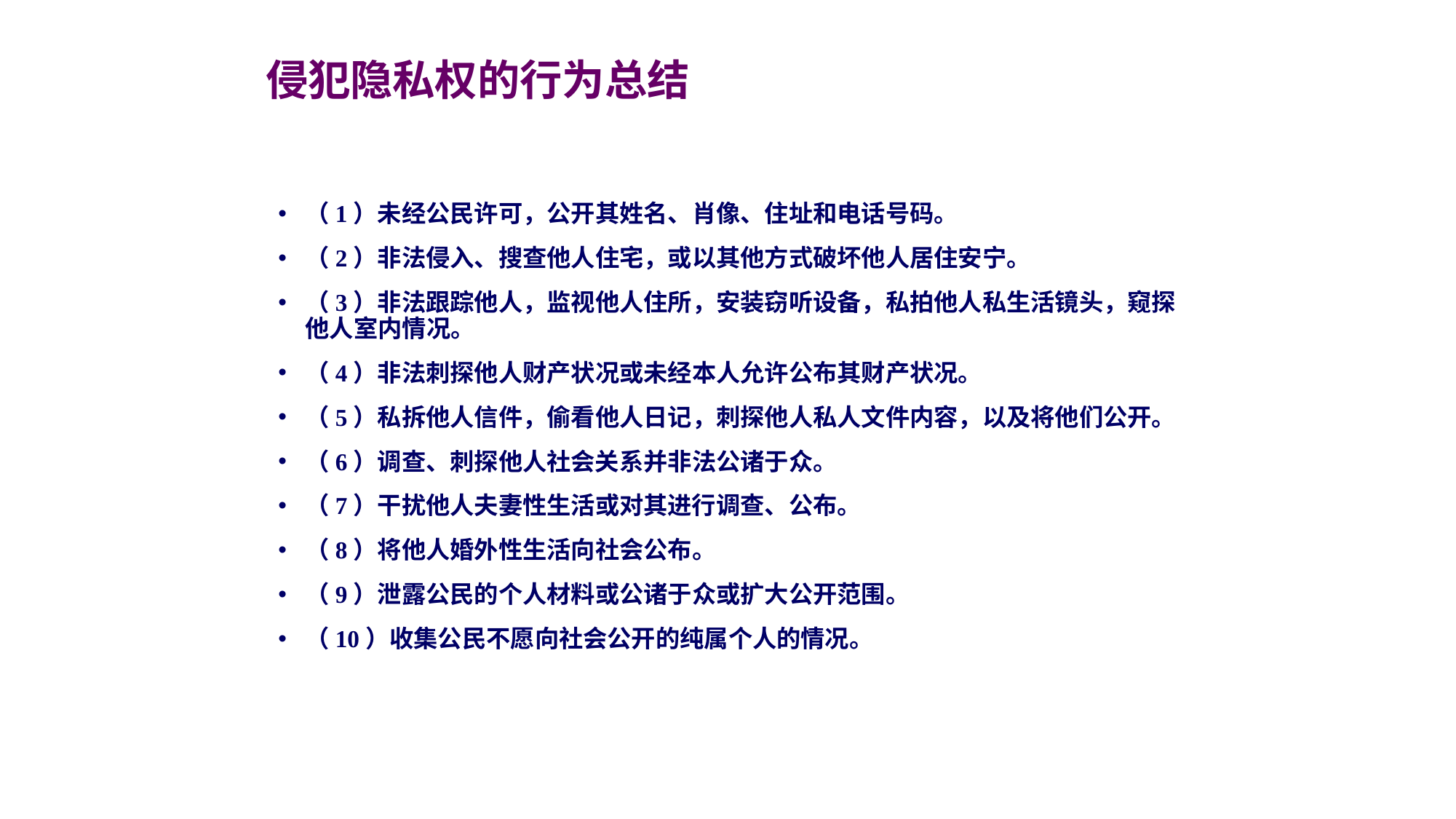

# 侵犯隐私权的行为总结
（1）未经公民许可，公开其姓名、肖像、住址和电话号码。
（2）非法侵入、搜查他人住宅，或以其他方式破坏他人居住安宁。
（3）非法跟踪他人，监视他人住所，安装窃听设备，私拍他人私生活镜头，窥探他人室内情况。
（4）非法刺探他人财产状况或未经本人允许公布其财产状况。
（5）私拆他人信件，偷看他人日记，刺探他人私人文件内容，以及将他们公开。
（6）调查、刺探他人社会关系并非法公诸于众。
（7）干扰他人夫妻性生活或对其进行调查、公布。
（8）将他人婚外性生活向社会公布。
（9）泄露公民的个人材料或公诸于众或扩大公开范围。
（10）收集公民不愿向社会公开的纯属个人的情况。